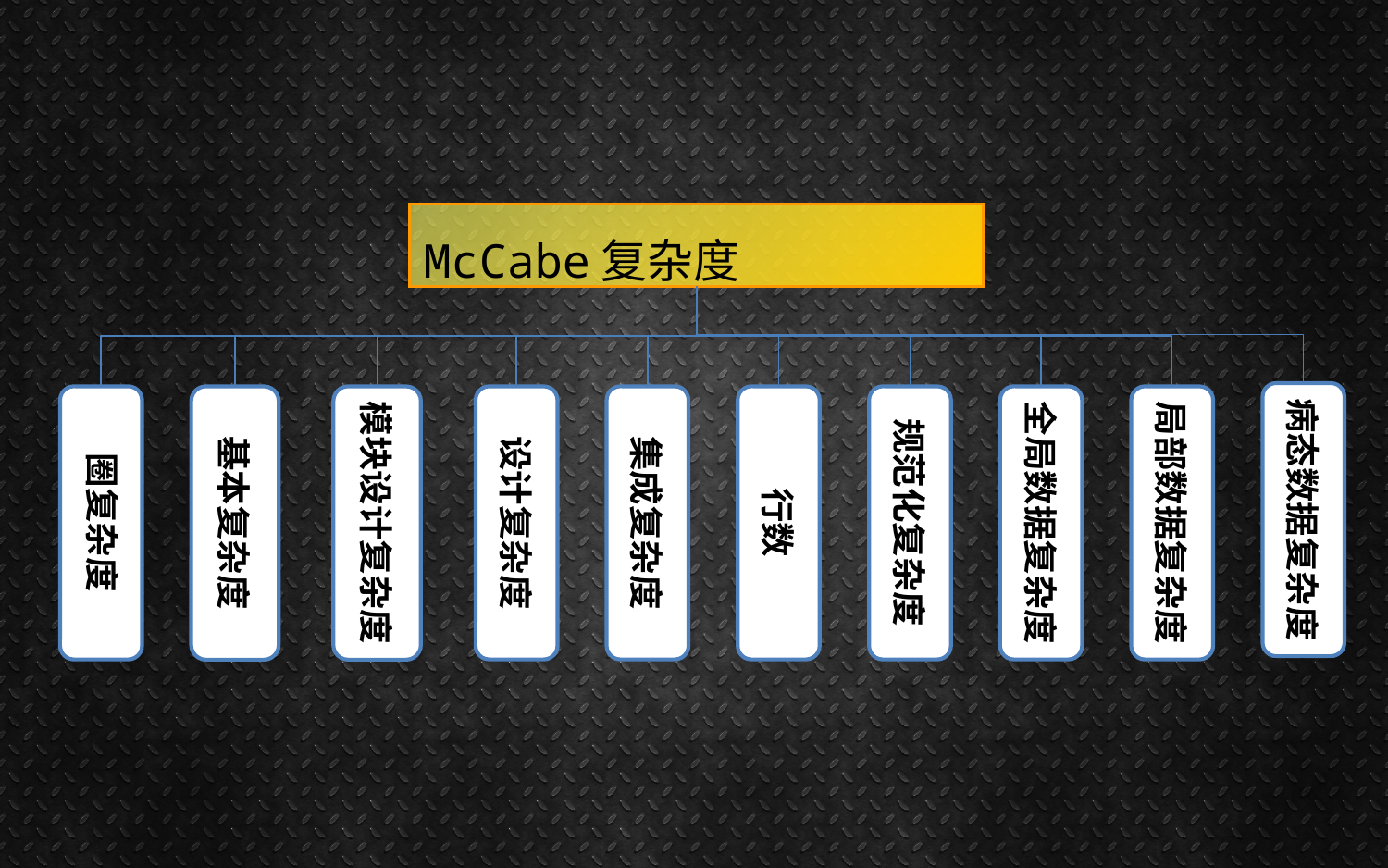

McCabe复杂度
病态数据复杂度
圈复杂度
设计复杂度
集成复杂度
行数
规范化复杂度
全局数据复杂度
局部数据复杂度
基本复杂度
模块设计复杂度